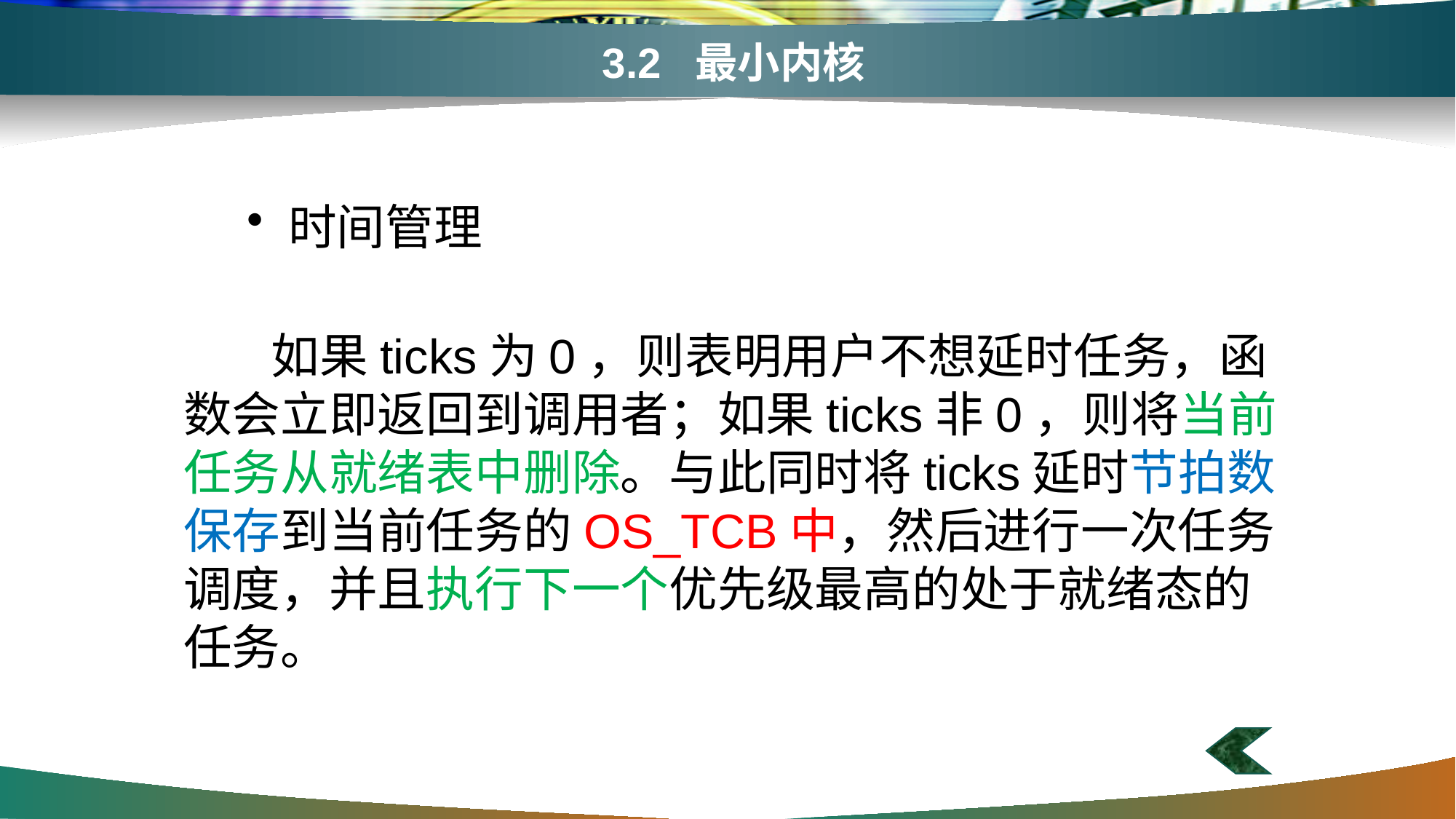

# 3.2  最小内核

时间管理
       如果ticks为0，则表明用户不想延时任务，函数会立即返回到调用者；如果ticks非0，则将当前任务从就绪表中删除。与此同时将ticks延时节拍数保存到当前任务的OS_TCB中，然后进行一次任务调度，并且执行下一个优先级最高的处于就绪态的任务。